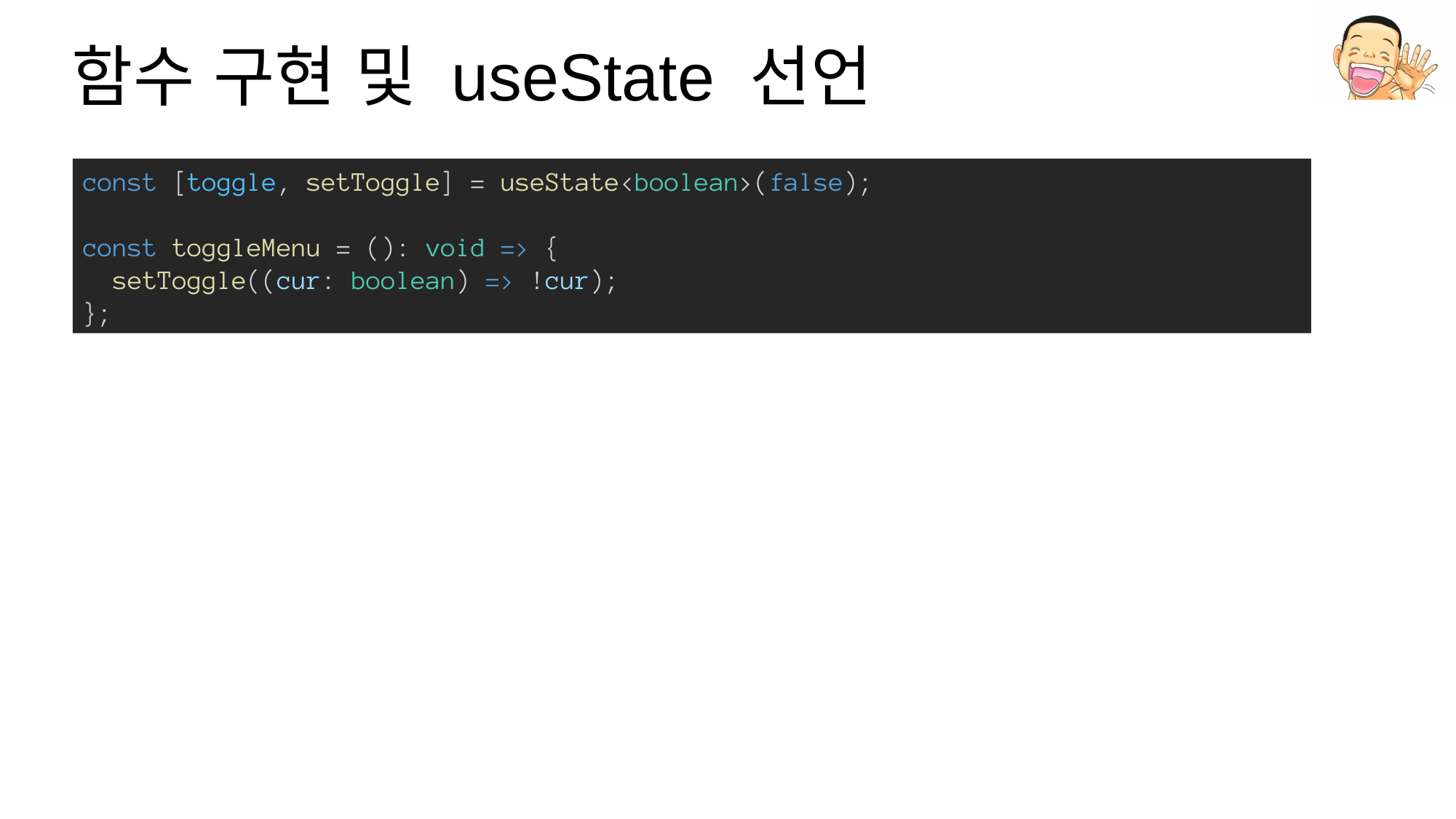

# 함수 구현 및 useState 선언
const [toggle, setToggle] = useState<boolean>(false);
const toggleMenu = (): void => {
  setToggle((cur: boolean) => !cur);
};